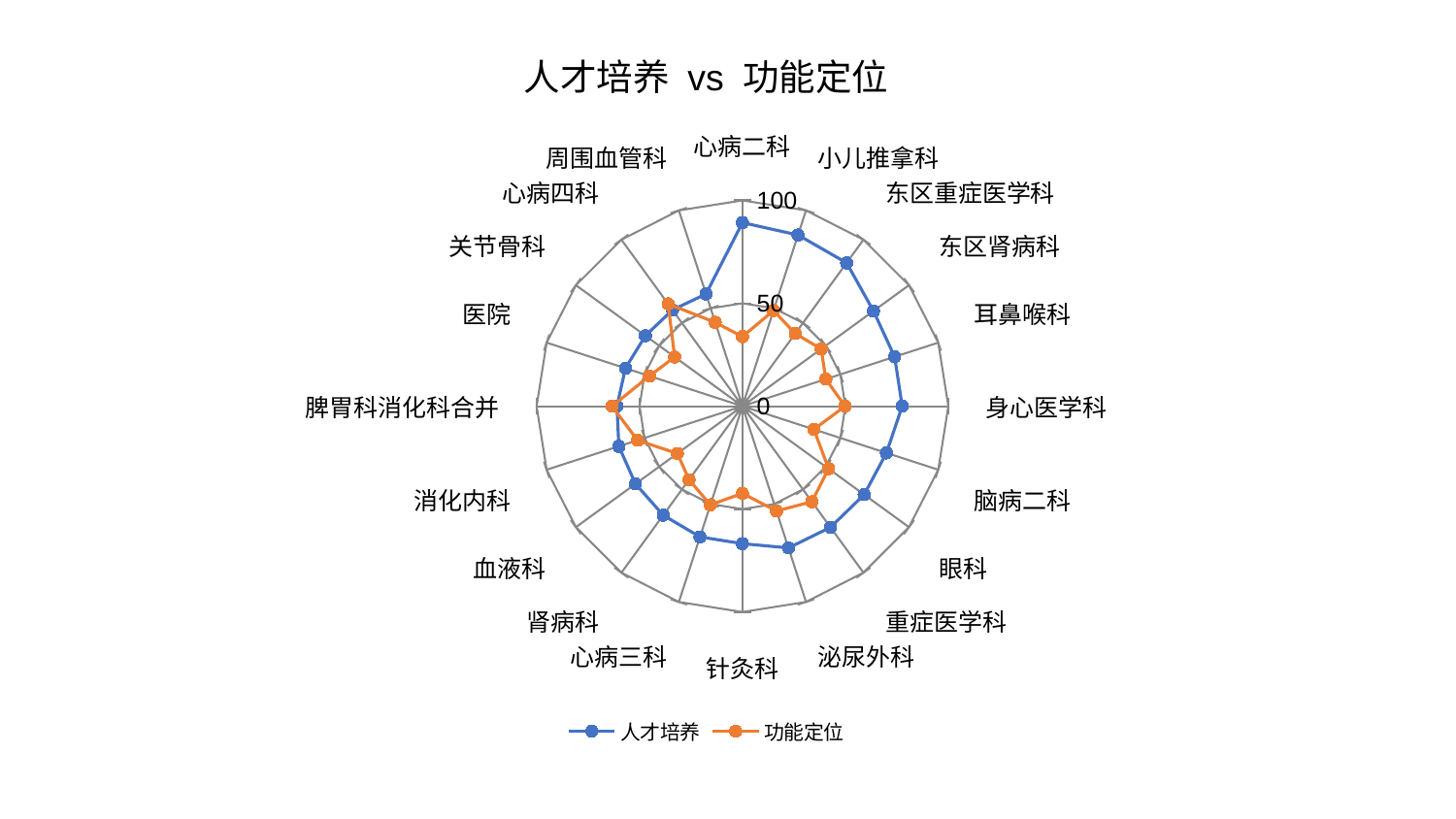

### Chart: 人才培养 vs 功能定位

| Category | 人才培养 | 功能定位 |
|---|---|---|
| 心病二科 | 89.18630006955463 | 33.8157817821445 |
| 小儿推拿科 | 87.46007616817246 | 48.844093289549456 |
| 东区重症医学科 | 86.08111473488243 | 43.64902771048598 |
| 东区肾病科 | 78.68639029636222 | 47.314203282709045 |
| 耳鼻喉科 | 77.73473427139264 | 42.56796671111704 |
| 身心医学科 | 77.61163287998554 | 49.87594310398761 |
| 脑病二科 | 73.53795919546907 | 36.48260711090965 |
| 眼科 | 73.08653382311967 | 51.73117915623561 |
| 重症医学科 | 72.76128384121505 | 57.38828172810882 |
| 泌尿外科 | 72.40351469628729 | 53.567727334879336 |
| 针灸科 | 66.80534667502316 | 42.36824063743739 |
| 心病三科 | 66.79668480856105 | 50.382573517506835 |
| 肾病科 | 65.48310846958479 | 44.1483171121283 |
| 血液科 | 64.23027991950991 | 39.07758999792963 |
| 消化内科 | 63.12067480395489 | 53.61628888566057 |
| 脾胃科消化科合并 | 60.968614282109534 | 63.338809537329624 |
| 医院 | 59.74948451304334 | 47.499273120177996 |
| 关节骨科 | 58.28412141434952 | 40.700542785647336 |
| 心病四科 | 57.81322564607893 | 61.4562444520834 |
| 周围血管科 | 57.32982509631032 | 42.82919399902209 |
88